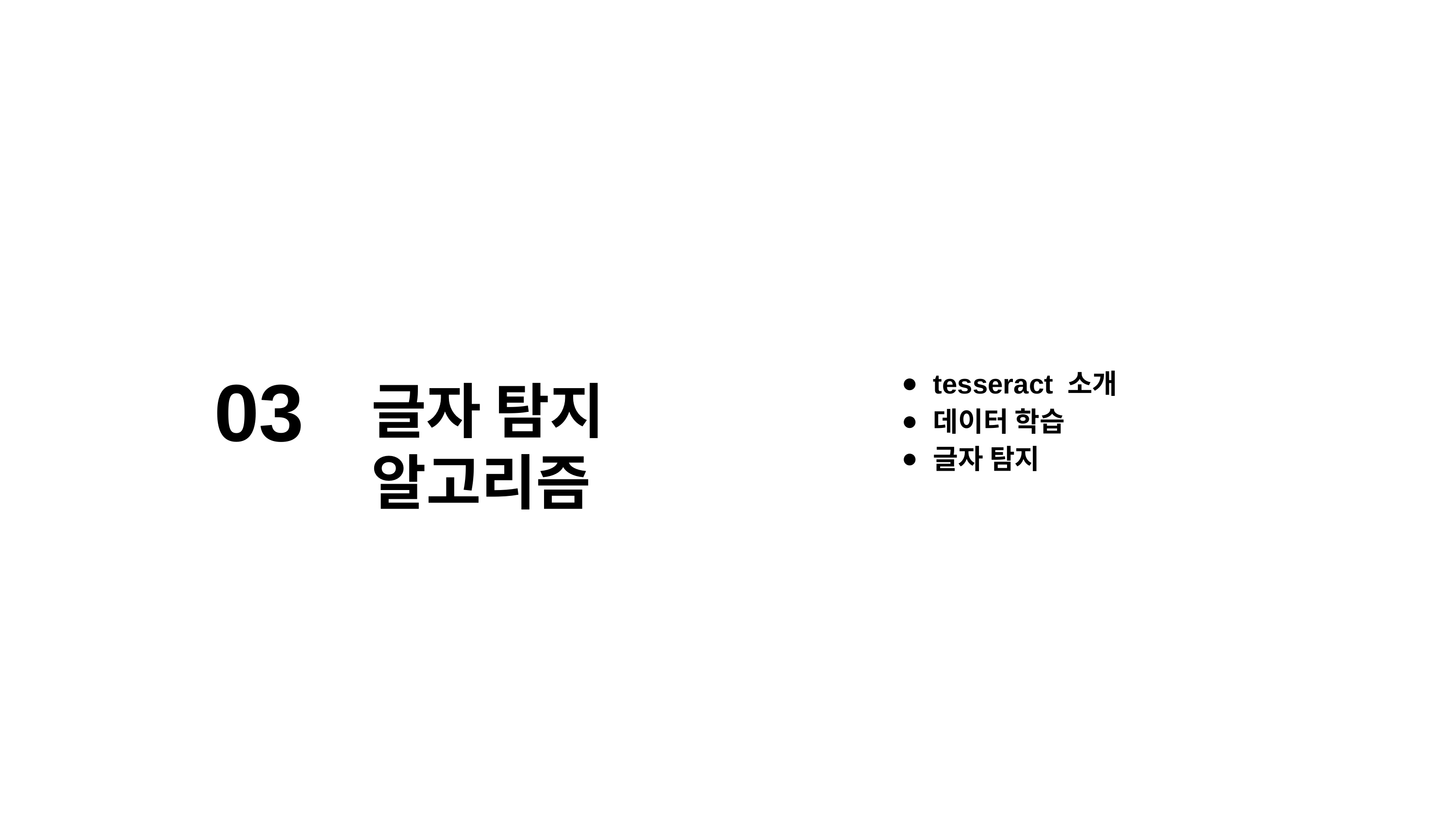

03
tesseract 소개
데이터 학습
글자 탐지
글자 탐지 알고리즘